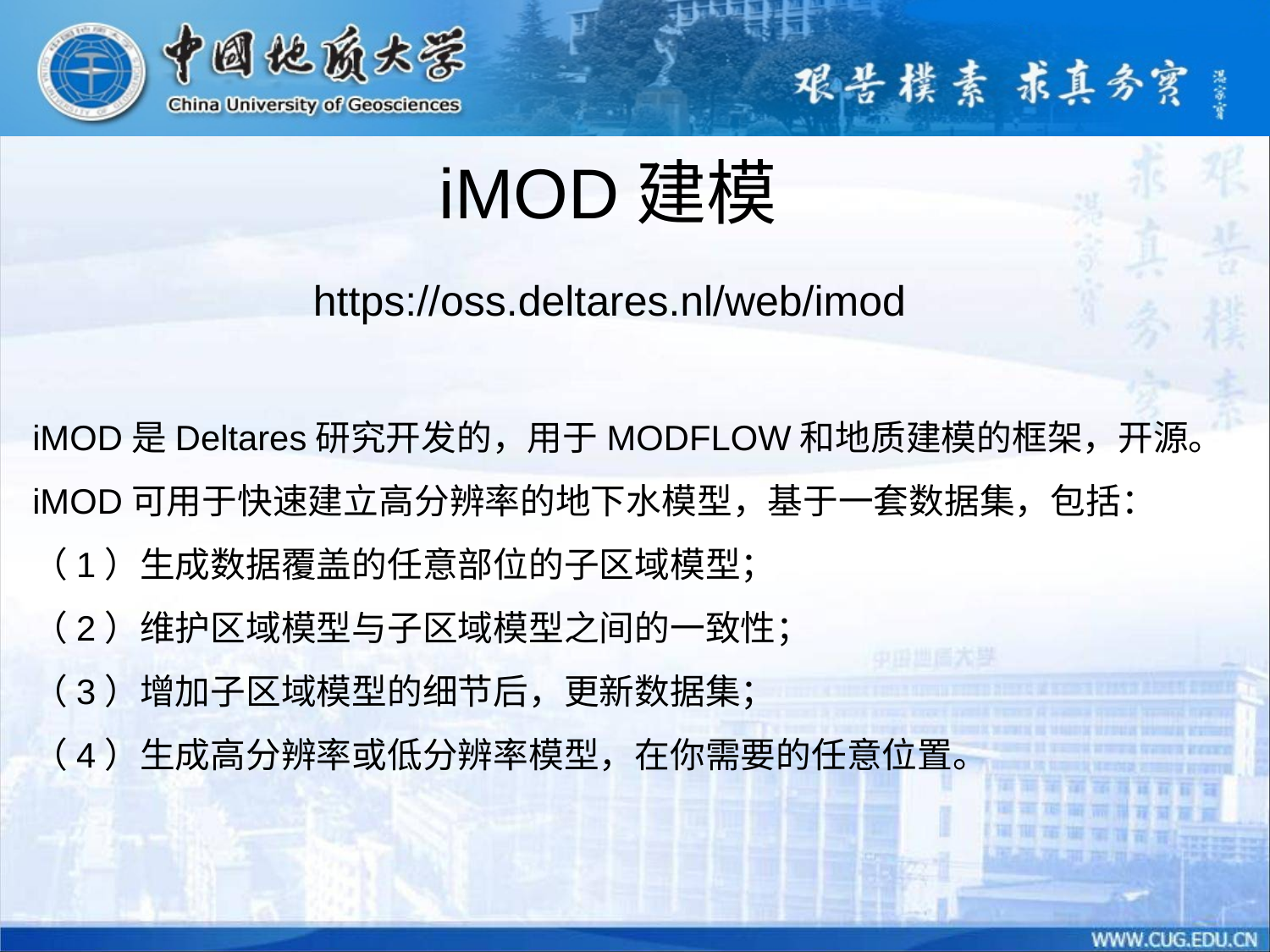

iMOD建模

https://oss.deltares.nl/web/imod
iMOD是Deltares研究开发的，用于MODFLOW和地质建模的框架，开源。
iMOD可用于快速建立高分辨率的地下水模型，基于一套数据集，包括：
（1）生成数据覆盖的任意部位的子区域模型；
（2）维护区域模型与子区域模型之间的一致性；
（3）增加子区域模型的细节后，更新数据集；
（4）生成高分辨率或低分辨率模型，在你需要的任意位置。